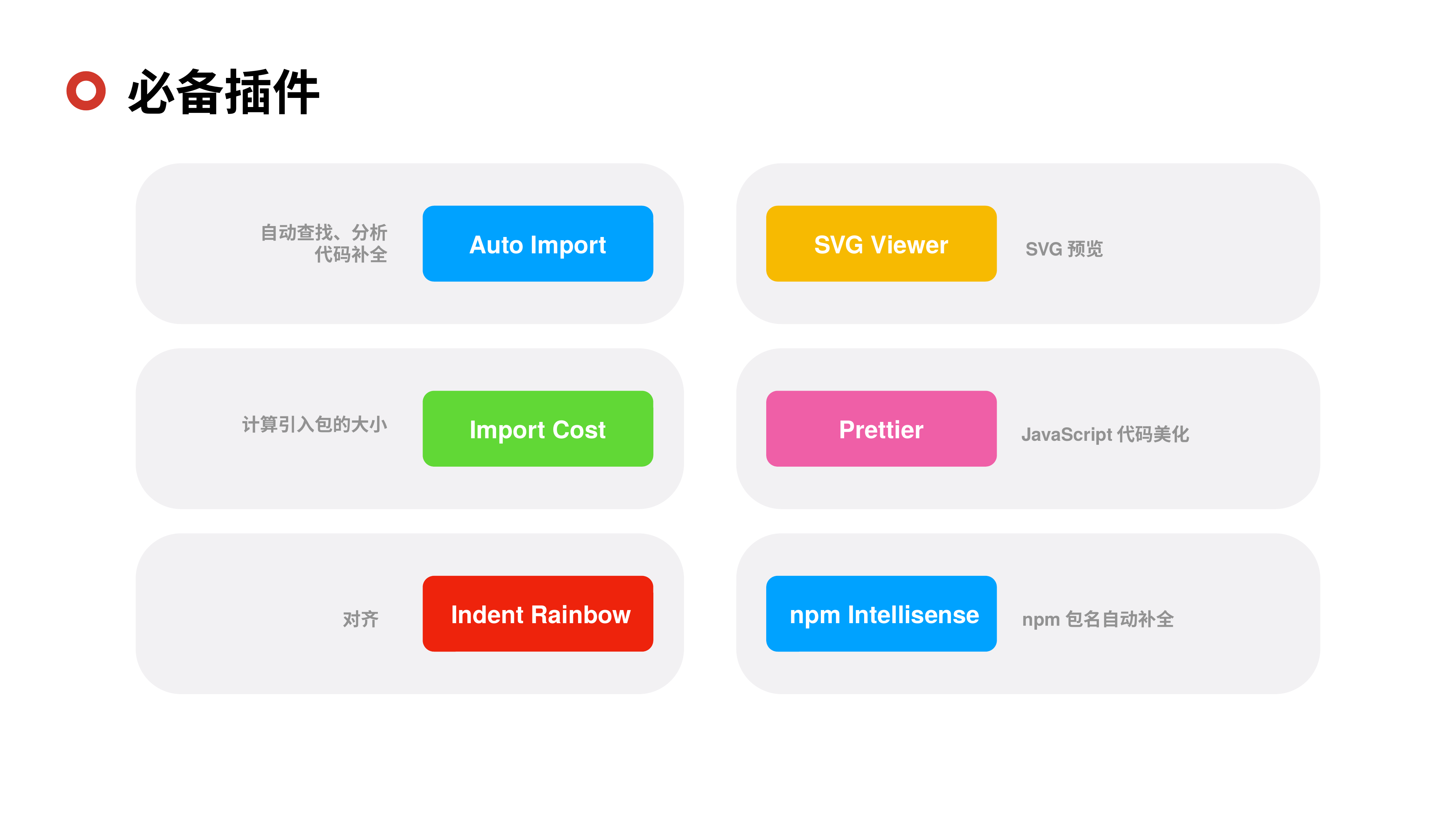

必备插件

自动查找、分析
代码补全
Auto Import
SVG Viewer
SVG预览

计算引入包的大小
Import Cost
Prettier
JavaScript代码美化

 Indent Rainbow
 npm Intellisense
对齐
npm包名自动补全